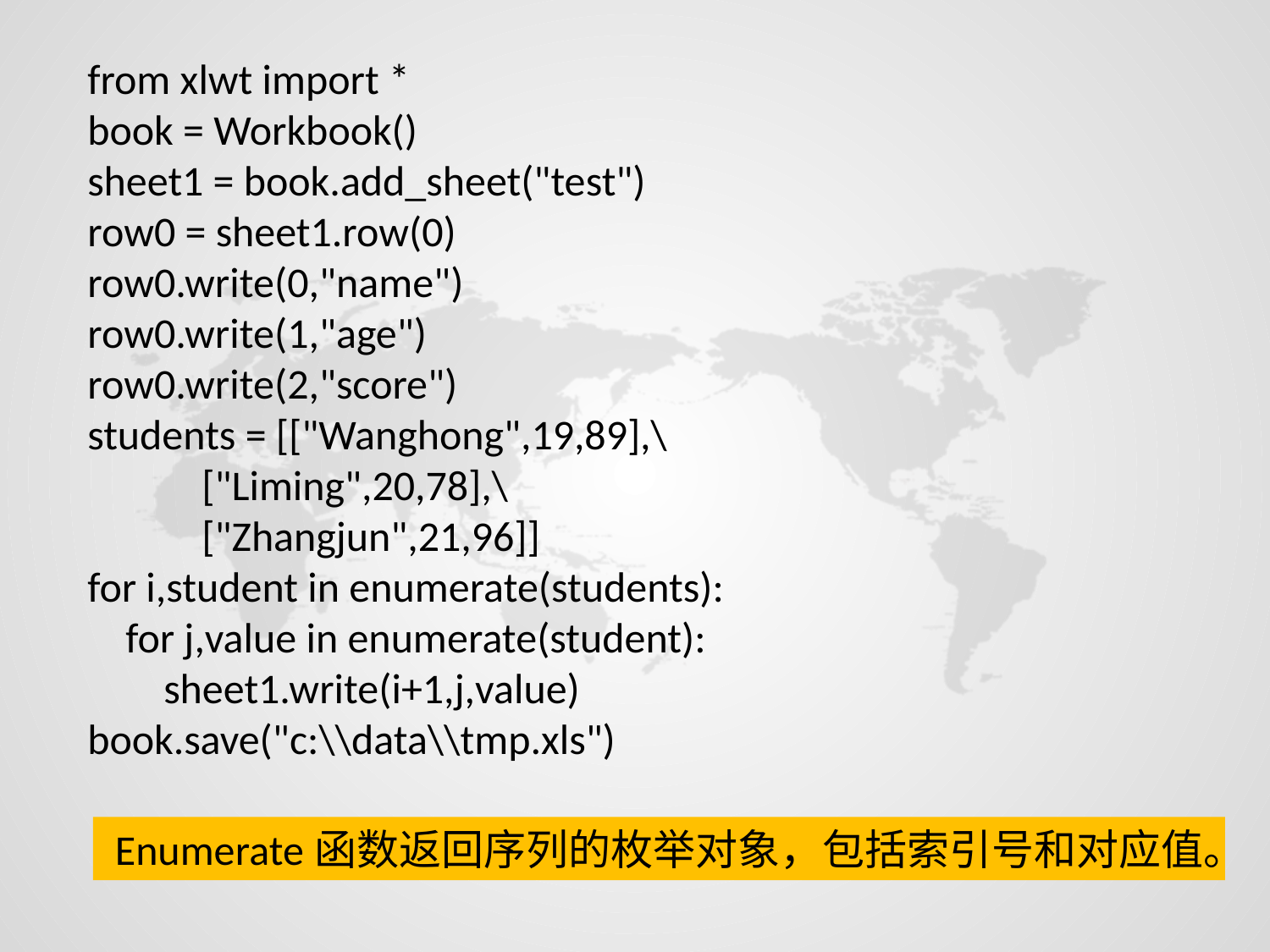

from xlwt import *
book = Workbook()
sheet1 = book.add_sheet("test")
row0 = sheet1.row(0)
row0.write(0,"name")
row0.write(1,"age")
row0.write(2,"score")
students = [["Wanghong",19,89],\
            ["Liming",20,78],\
            ["Zhangjun",21,96]]
for i,student in enumerate(students):
    for j,value in enumerate(student):
        sheet1.write(i+1,j,value)
book.save("c:\\data\\tmp.xls")
Enumerate函数返回序列的枚举对象，包括索引号和对应值。